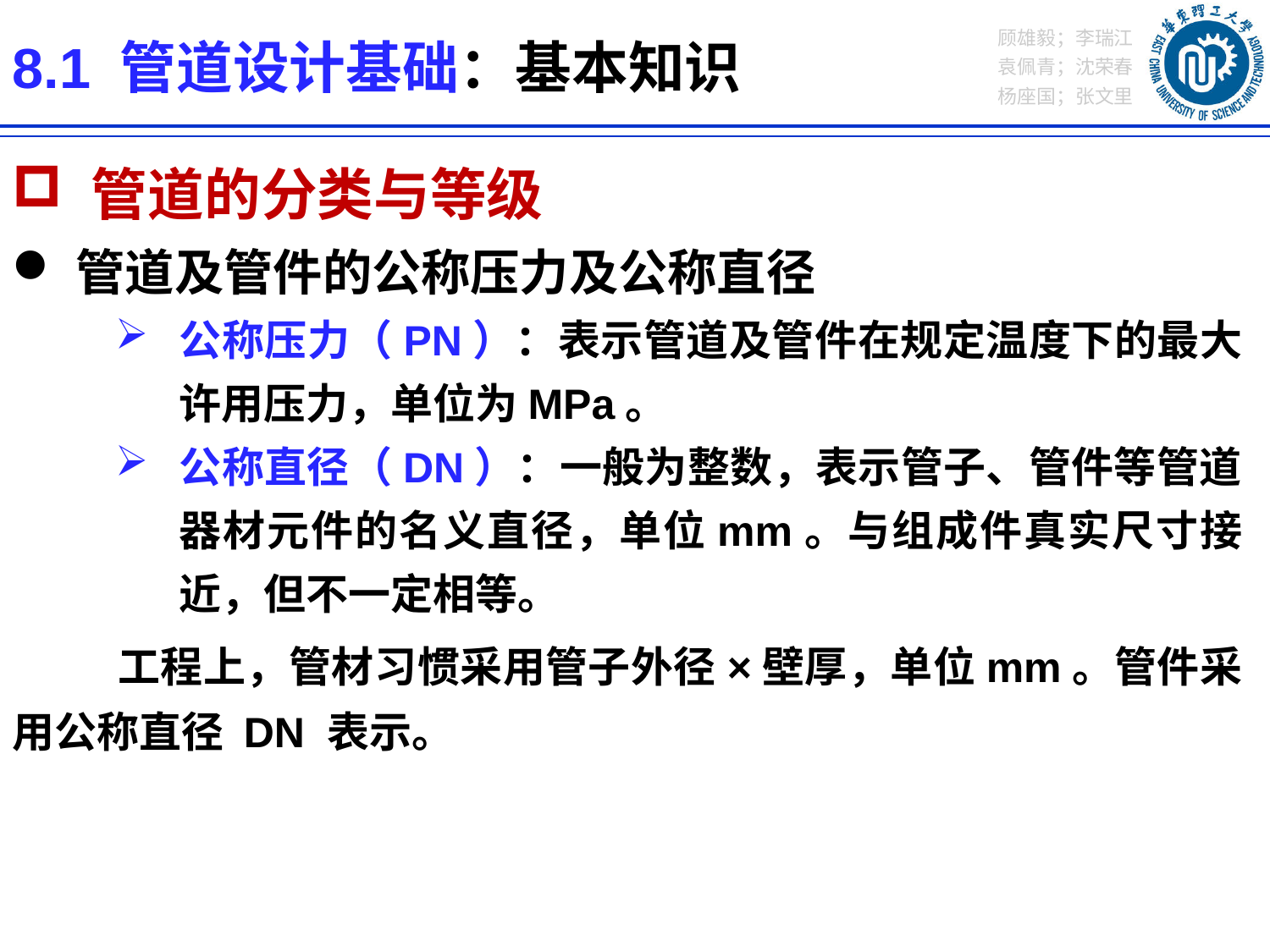

8.1 管道设计基础：基本知识
 管道的分类与等级
管道及管件的公称压力及公称直径
公称压力（PN）：表示管道及管件在规定温度下的最大许用压力，单位为MPa。
公称直径（DN）：一般为整数，表示管子、管件等管道器材元件的名义直径，单位mm。与组成件真实尺寸接近，但不一定相等。
        工程上，管材习惯采用管子外径×壁厚，单位mm。管件采用公称直径 DN 表示。